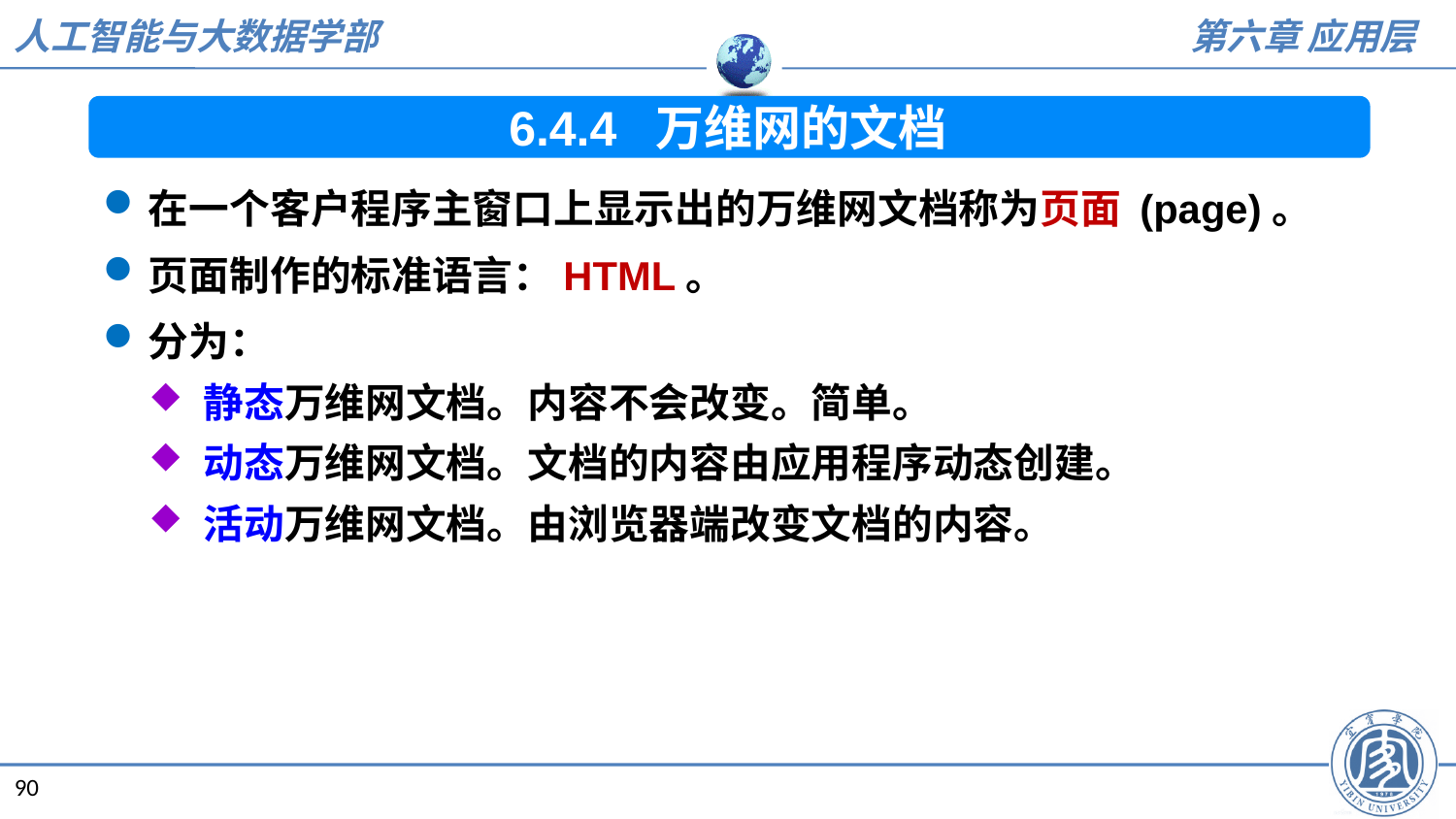

6.4.4  万维网的文档

在一个客户程序主窗口上显示出的万维网文档称为页面 (page)。
页面制作的标准语言：HTML。
分为：
静态万维网文档。内容不会改变。简单。
动态万维网文档。文档的内容由应用程序动态创建。
活动万维网文档。由浏览器端改变文档的内容。
90